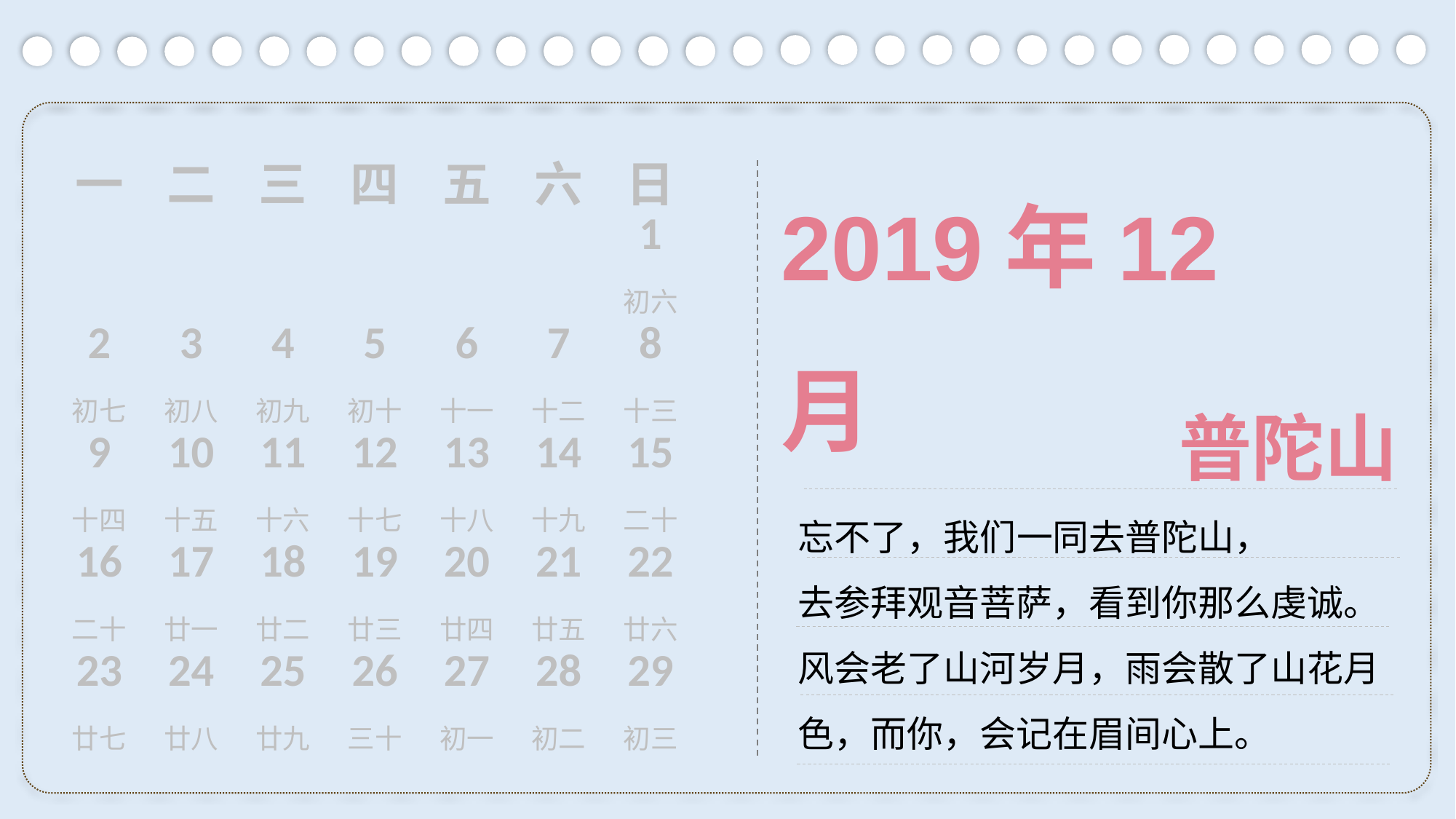

2019年12月
| 一 | 二 | 三 | 四 | 五 | 六 | 日 |
| --- | --- | --- | --- | --- | --- | --- |
|  |  |  |  |  |  | 1 |
|  |  |  |  |  |  | 初六 |
| 2 | 3 | 4 | 5 | 6 | 7 | 8 |
| 初七 | 初八 | 初九 | 初十 | 十一 | 十二 | 十三 |
| 9 | 10 | 11 | 12 | 13 | 14 | 15 |
| 十四 | 十五 | 十六 | 十七 | 十八 | 十九 | 二十 |
| 16 | 17 | 18 | 19 | 20 | 21 | 22 |
| 二十 | 廿一 | 廿二 | 廿三 | 廿四 | 廿五 | 廿六 |
| 23 | 24 | 25 | 26 | 27 | 28 | 29 |
| 廿七 | 廿八 | 廿九 | 三十 | 初一 | 初二 | 初三 |
普陀山
忘不了，我们一同去普陀山，
去参拜观音菩萨，看到你那么虔诚。
风会老了山河岁月，雨会散了山花月色，而你，会记在眉间心上。